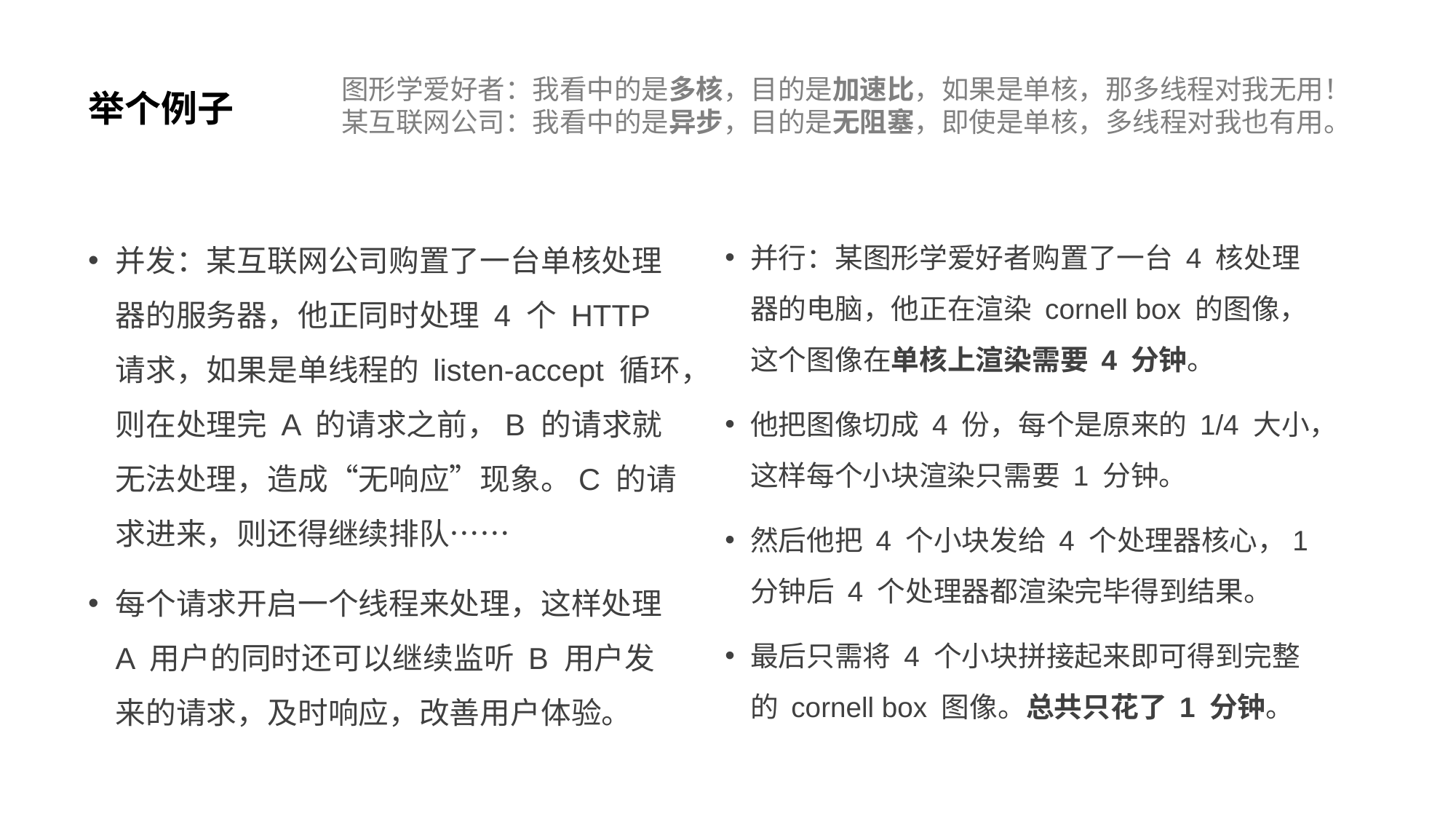

# 举个例子
图形学爱好者：我看中的是多核，目的是加速比，如果是单核，那多线程对我无用！
某互联网公司：我看中的是异步，目的是无阻塞，即使是单核，多线程对我也有用。
并发：某互联网公司购置了一台单核处理器的服务器，他正同时处理 4 个 HTTP 请求，如果是单线程的 listen-accept 循环，则在处理完 A 的请求之前，B 的请求就无法处理，造成“无响应”现象。C 的请求进来，则还得继续排队……
每个请求开启一个线程来处理，这样处理 A 用户的同时还可以继续监听 B 用户发来的请求，及时响应，改善用户体验。
并行：某图形学爱好者购置了一台 4 核处理器的电脑，他正在渲染 cornell box 的图像，这个图像在单核上渲染需要 4 分钟。
他把图像切成 4 份，每个是原来的 1/4 大小，这样每个小块渲染只需要 1 分钟。
然后他把 4 个小块发给 4 个处理器核心，1 分钟后 4 个处理器都渲染完毕得到结果。
最后只需将 4 个小块拼接起来即可得到完整的 cornell box 图像。总共只花了 1 分钟。